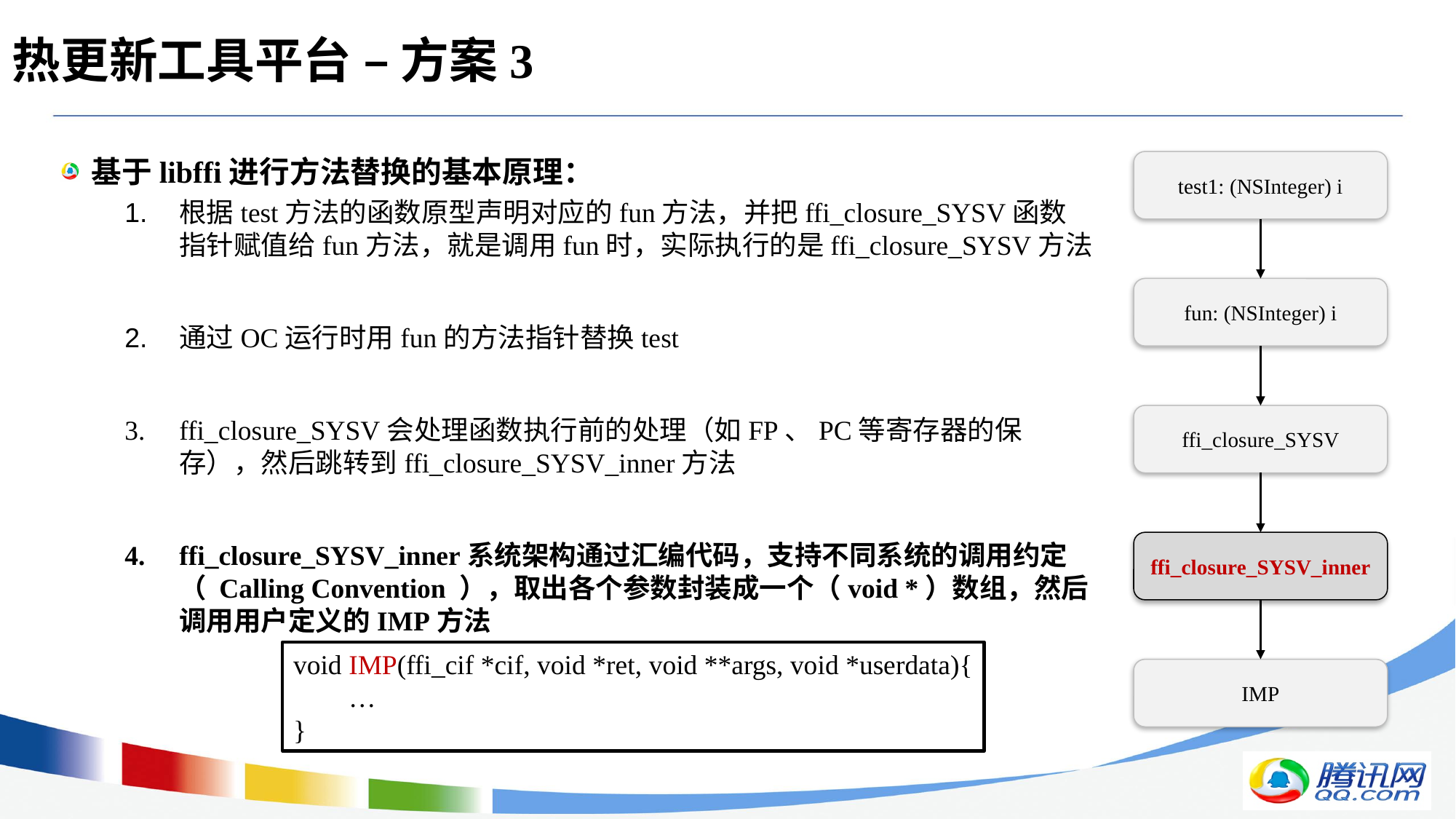

# 热更新工具平台 – 方案3
基于libffi进行方法替换的基本原理：
根据test方法的函数原型声明对应的fun方法，并把ffi_closure_SYSV函数指针赋值给fun方法，就是调用fun时，实际执行的是ffi_closure_SYSV方法

通过OC运行时用fun的方法指针替换test

ffi_closure_SYSV会处理函数执行前的处理（如FP、PC等寄存器的保存），然后跳转到ffi_closure_SYSV_inner方法

ffi_closure_SYSV_inner系统架构通过汇编代码，支持不同系统的调用约定（ Calling Convention ），取出各个参数封装成一个（void *）数组，然后调用用户定义的IMP方法
test1: (NSInteger) i
fun: (NSInteger) i
ffi_closure_SYSV
ffi_closure_SYSV_inner
void IMP(ffi_cif *cif, void *ret, void **args, void *userdata){
        …
}
IMP